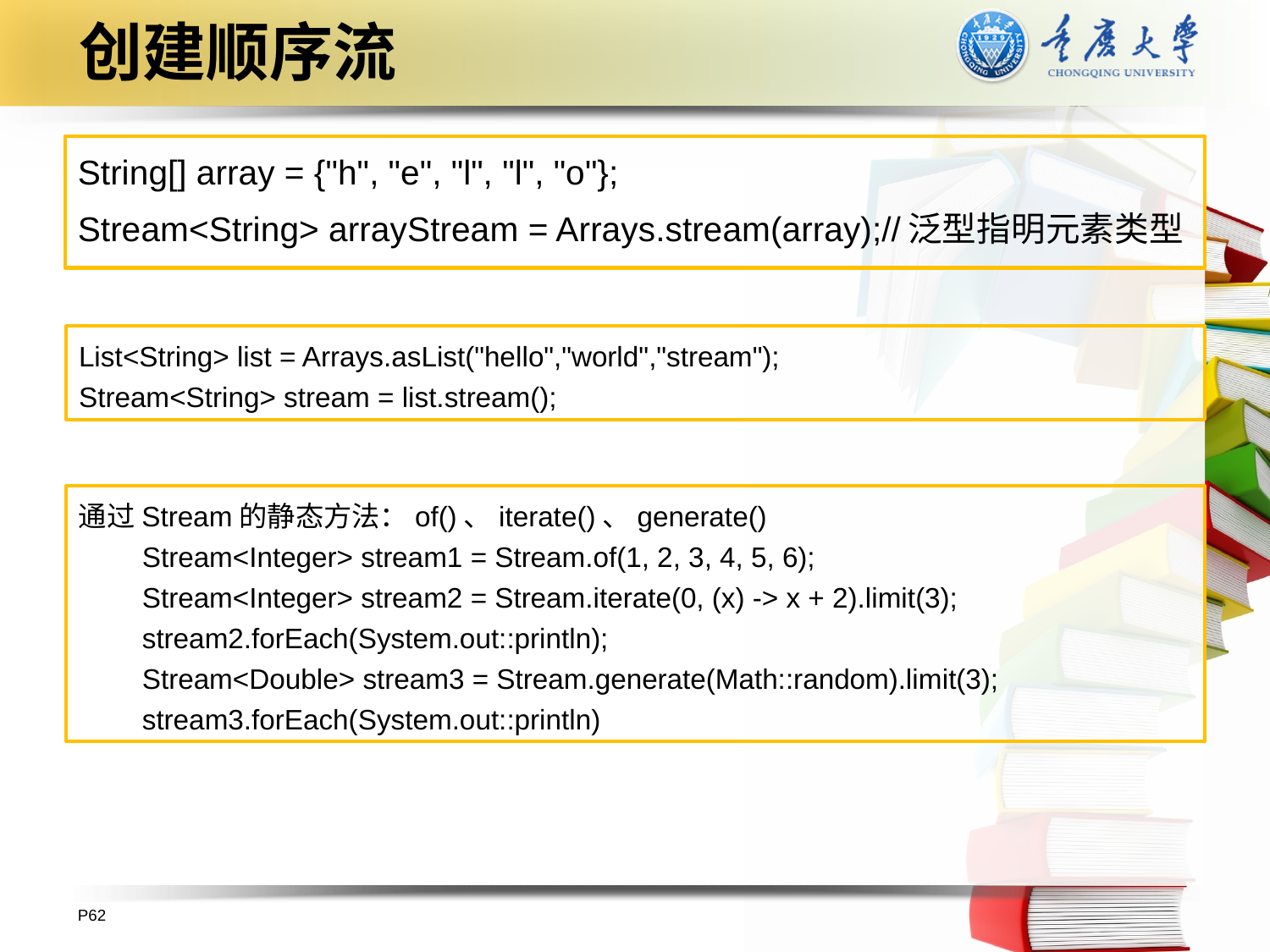

# 创建顺序流
String[] array = {"h", "e", "l", "l", "o"};
Stream<String> arrayStream = Arrays.stream(array);//泛型指明元素类型
List<String> list = Arrays.asList("hello","world","stream");
Stream<String> stream = list.stream();
通过Stream的静态方法：of()、iterate()、generate()
Stream<Integer> stream1 = Stream.of(1, 2, 3, 4, 5, 6);
Stream<Integer> stream2 = Stream.iterate(0, (x) -> x + 2).limit(3);
stream2.forEach(System.out::println);
Stream<Double> stream3 = Stream.generate(Math::random).limit(3);
stream3.forEach(System.out::println)
P62